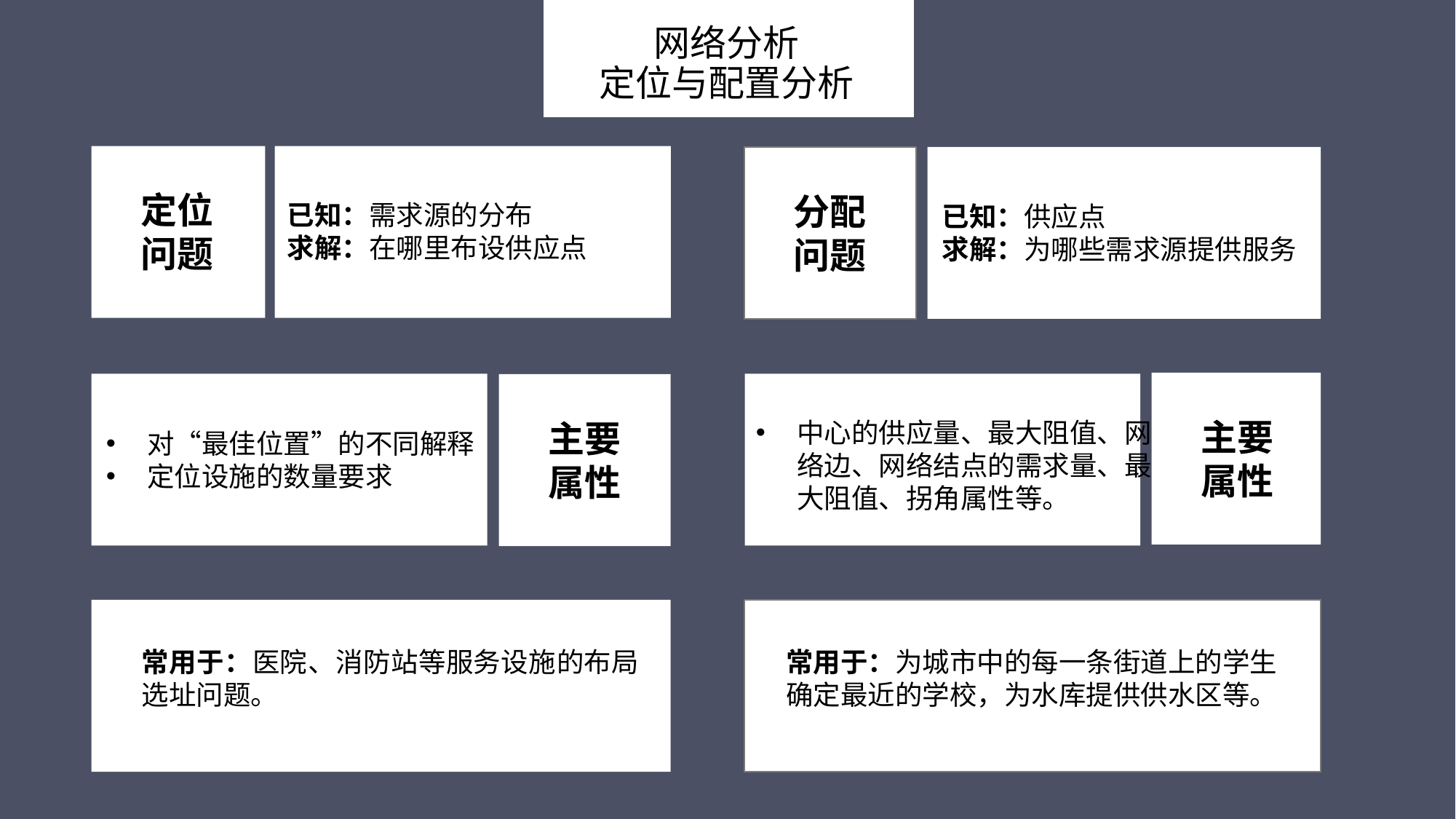

# 网络分析 定位与配置分析

定位
问题

分配
问题

已知：需求源的分布
求解：在哪里布设供应点
已知：供应点
求解：为哪些需求源提供服务

主要
属性
主要
属性
中心的供应量、最大阻值、网络边、网络结点的需求量、最大阻值、拐角属性等。
对“最佳位置”的不同解释
定位设施的数量要求

常用于：医院、消防站等服务设施的布局选址问题。
常用于：为城市中的每一条街道上的学生确定最近的学校，为水库提供供水区等。